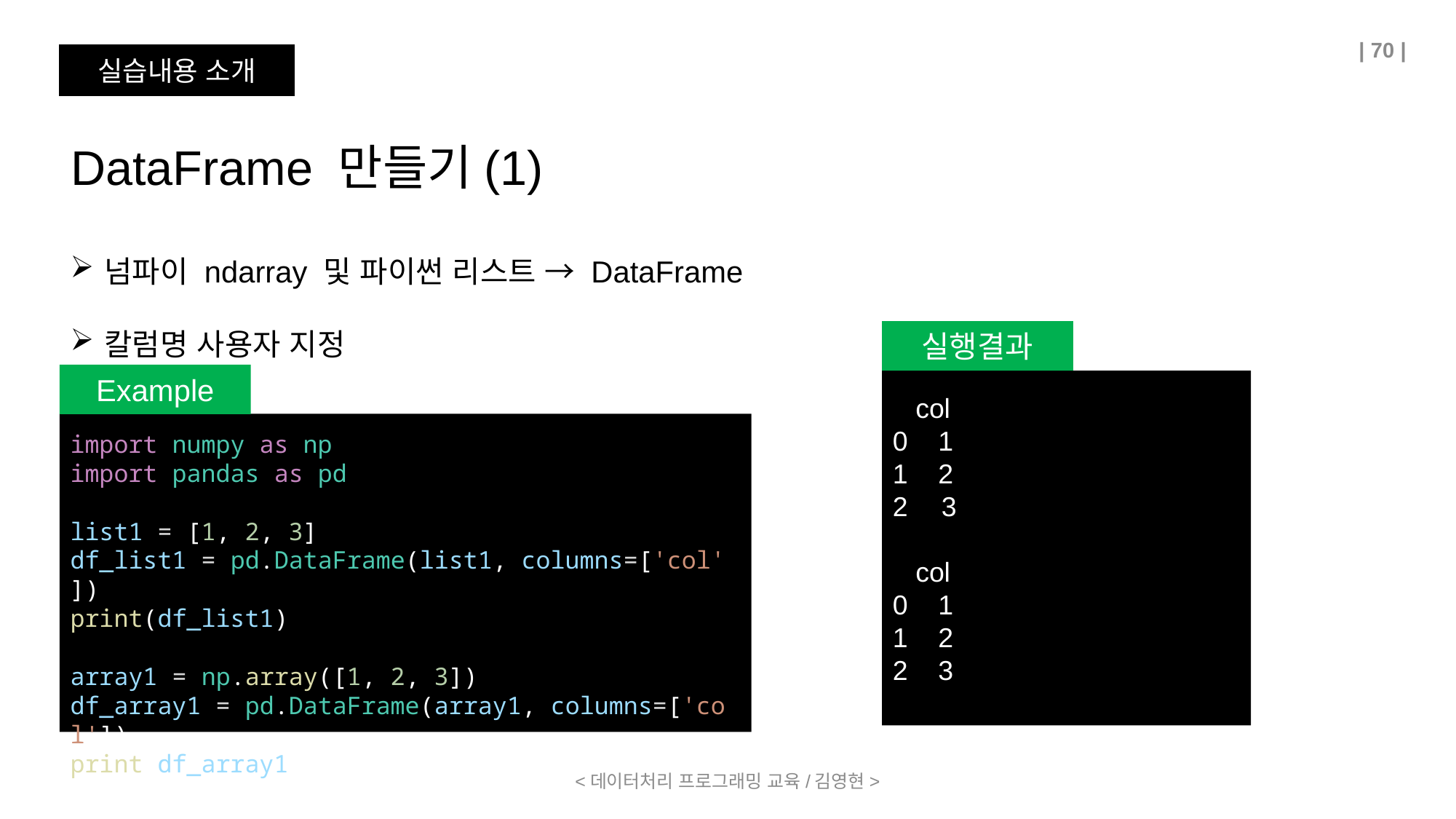

| 70 |
실습내용 소개
DataFrame 만들기(1)
넘파이 ndarray 및 파이썬 리스트 → DataFrame
칼럼명 사용자 지정
실행결과
Example

   col
0    1
1    2
 3

   col
0    1
1    2
2    3

import numpy as np
import pandas as pd
list1 = [1, 2, 3]
df_list1 = pd.DataFrame(list1, columns=['col'])
print(df_list1)
array1 = np.array([1, 2, 3])
df_array1 = pd.DataFrame(array1, columns=['col'])
print(df_array1)
<데이터처리 프로그래밍 교육/김영현>